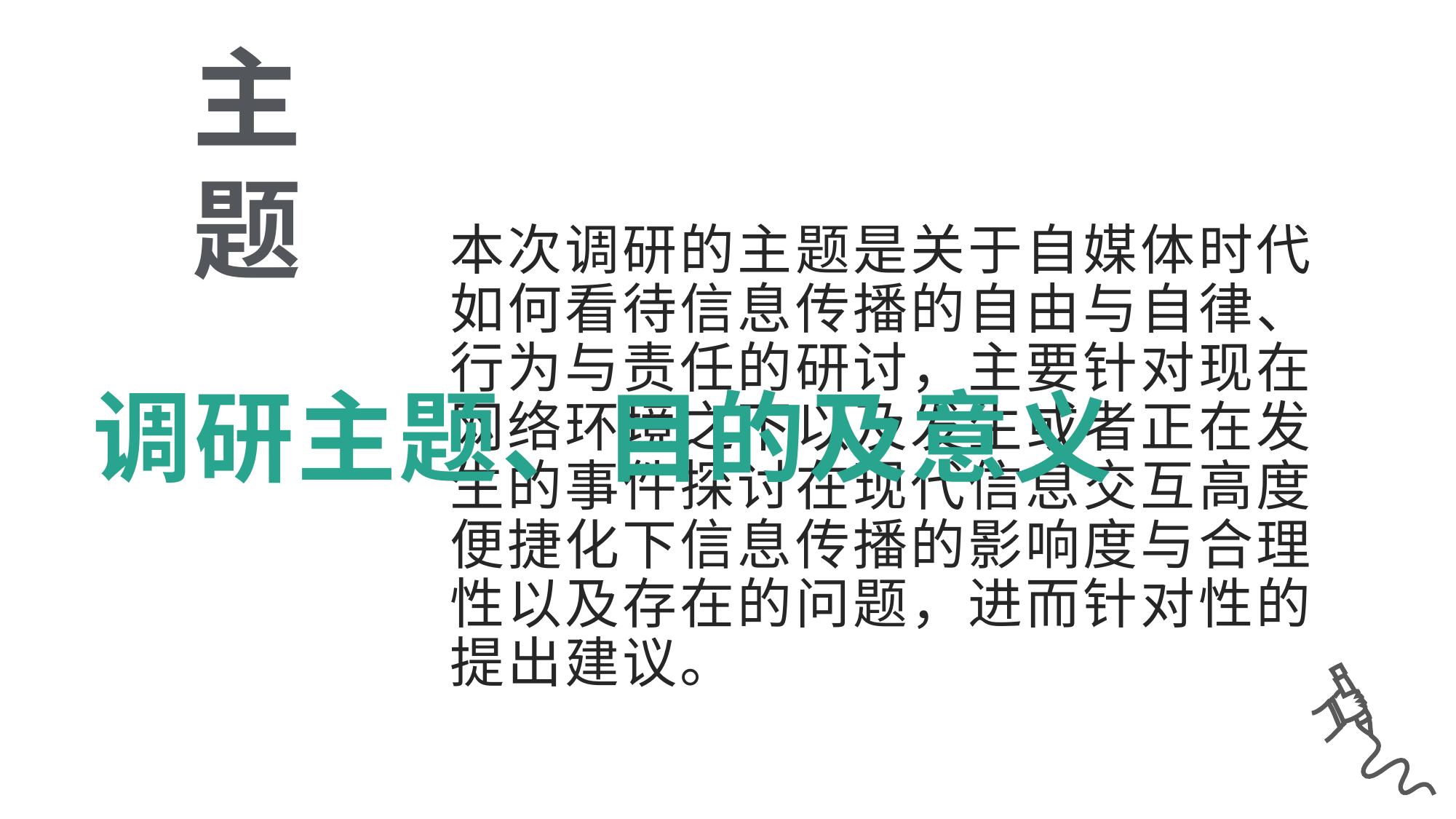

主题
本次调研的主题是关于自媒体时代如何看待信息传播的自由与自律、行为与责任的研讨，主要针对现在网络环境之下以及发生或者正在发生的事件探讨在现代信息交互高度便捷化下信息传播的影响度与合理性以及存在的问题，进而针对性的提出建议。
调研主题、目的及意义